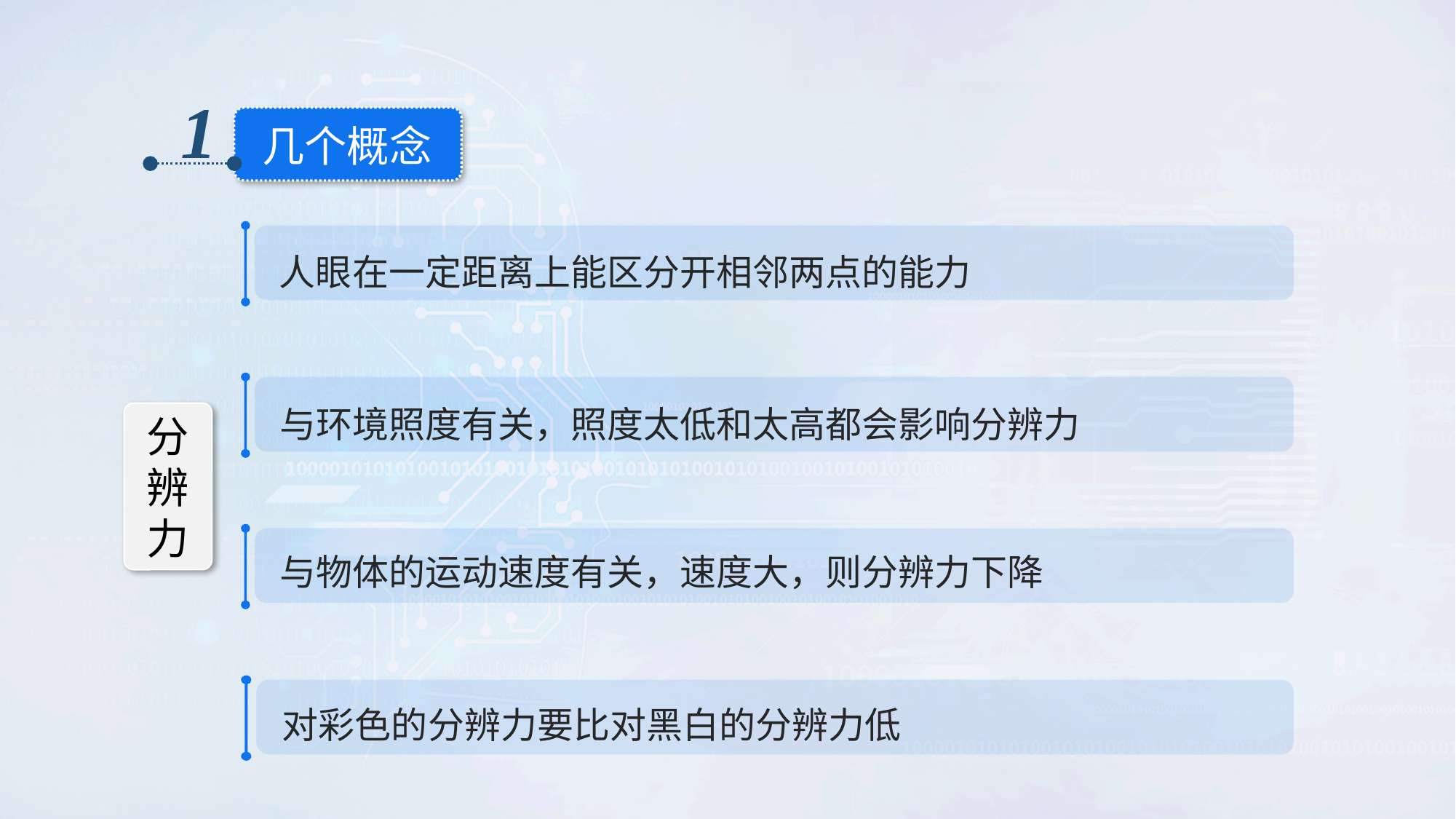

1

几个概念

人眼在一定距离上能区分开相邻两点的能力

与环境照度有关，照度太低和太高都会影响分辨力

分辨力
与物体的运动速度有关，速度大，则分辨力下降

对彩色的分辨力要比对黑白的分辨力低